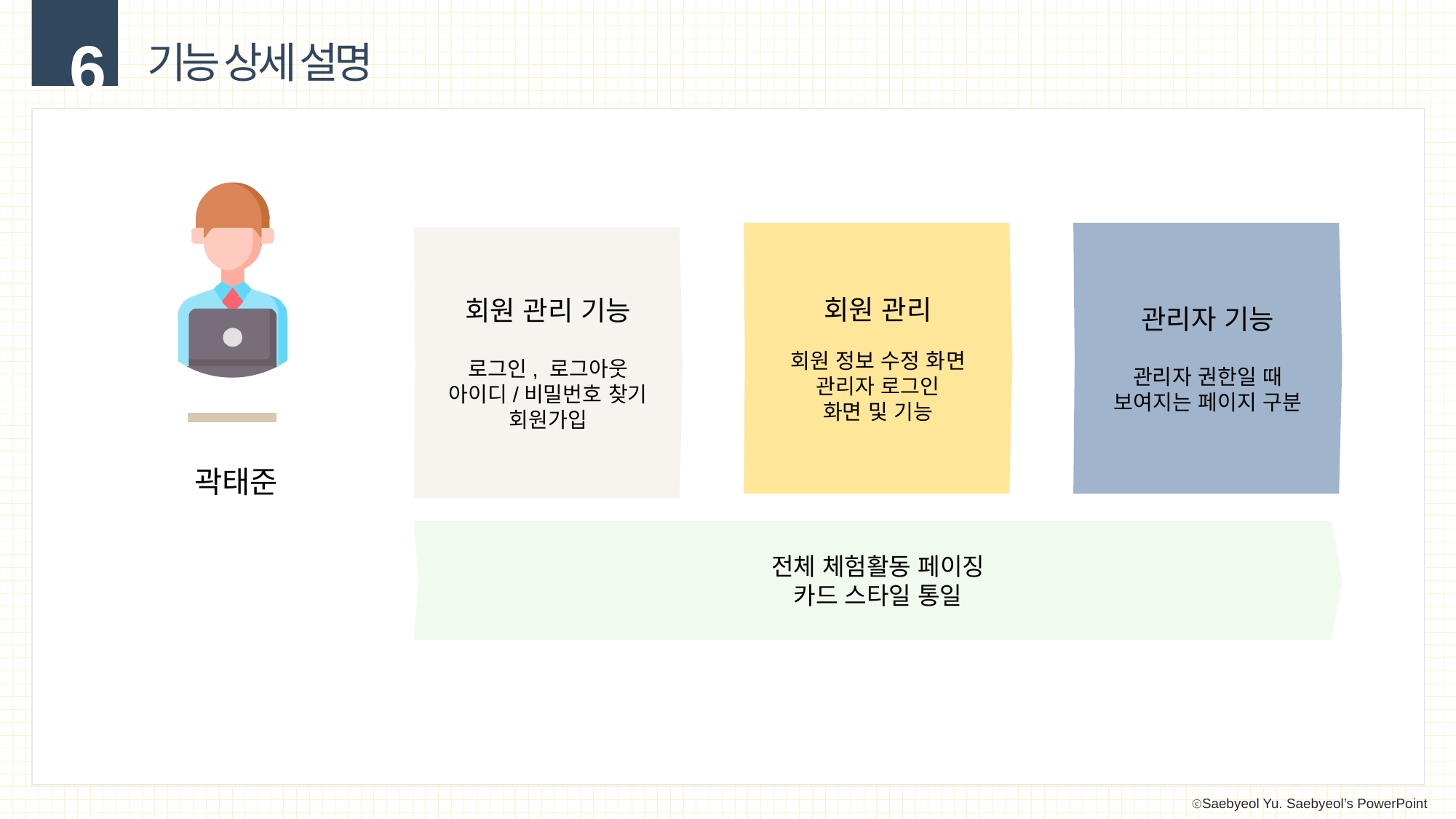

6
기능 상세 설명

회원 관리

회원 정보 수정 화면
관리자 로그인
화면 및 기능
관리자 기능

관리자 권한일 때
보여지는 페이지 구분
회원 관리 기능

로그인, 로그아웃
아이디/비밀번호 찾기
회원가입
곽태준
전체 체험활동 페이징
카드 스타일 통일
내용을 입력하세요